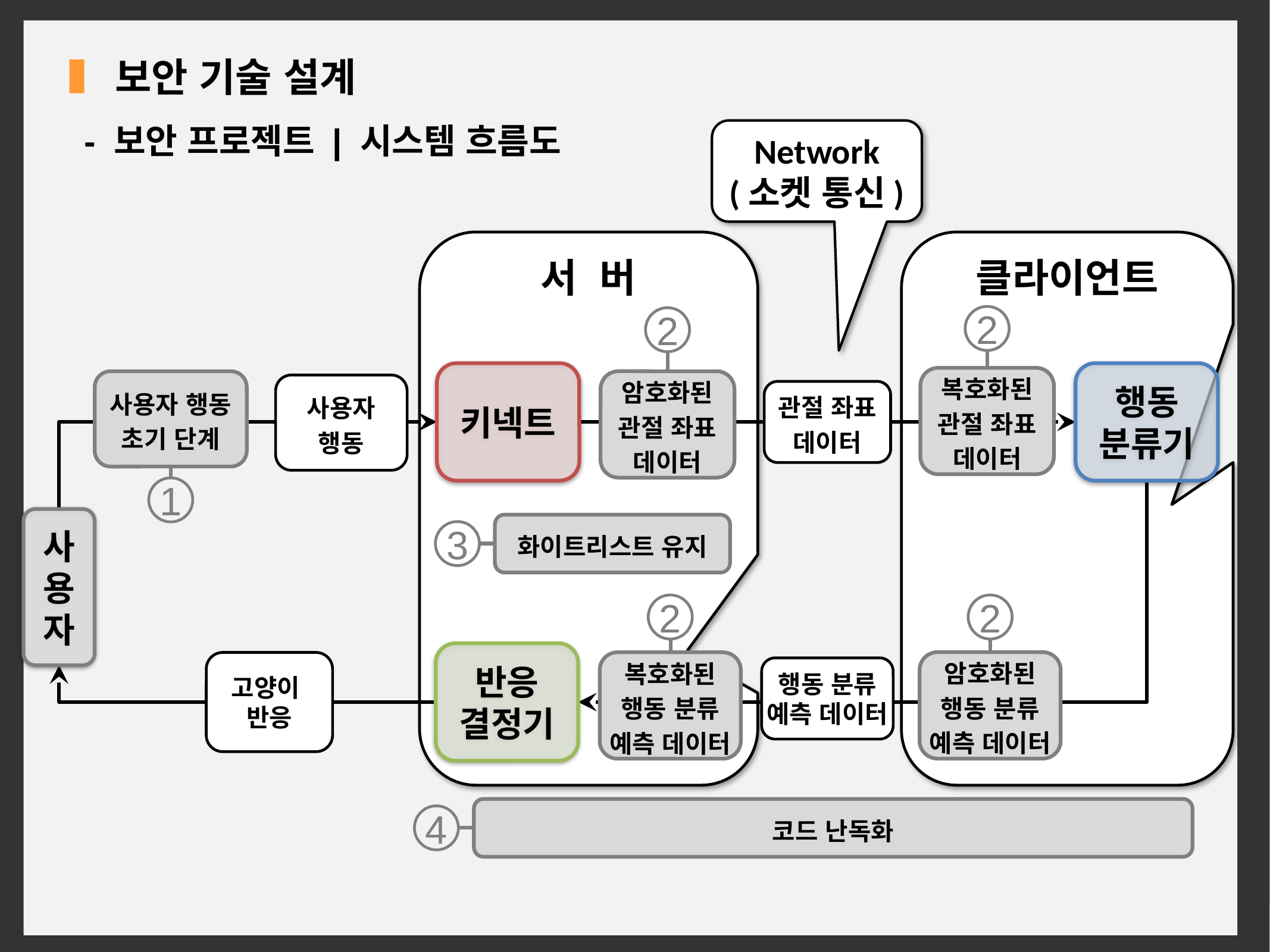

보안 기술 설계
- 보안 프로젝트 | 시스템 흐름도
Network
(소켓 통신)
서  버
클라이언트
2
복호화된
관절 좌표
데이터
2
암호화된
관절 좌표
데이터
키넥트
행동
분류기
사용자 행동 초기 단계
1
사용자
행동
관절 좌표
데이터
사용자
화이트리스트 유지
3
2
복호화된
행동 분류
예측 데이터
2
암호화된
행동 분류
예측 데이터
반응
결정기
고양이
반응
행동 분류 예측 데이터
코드 난독화
4